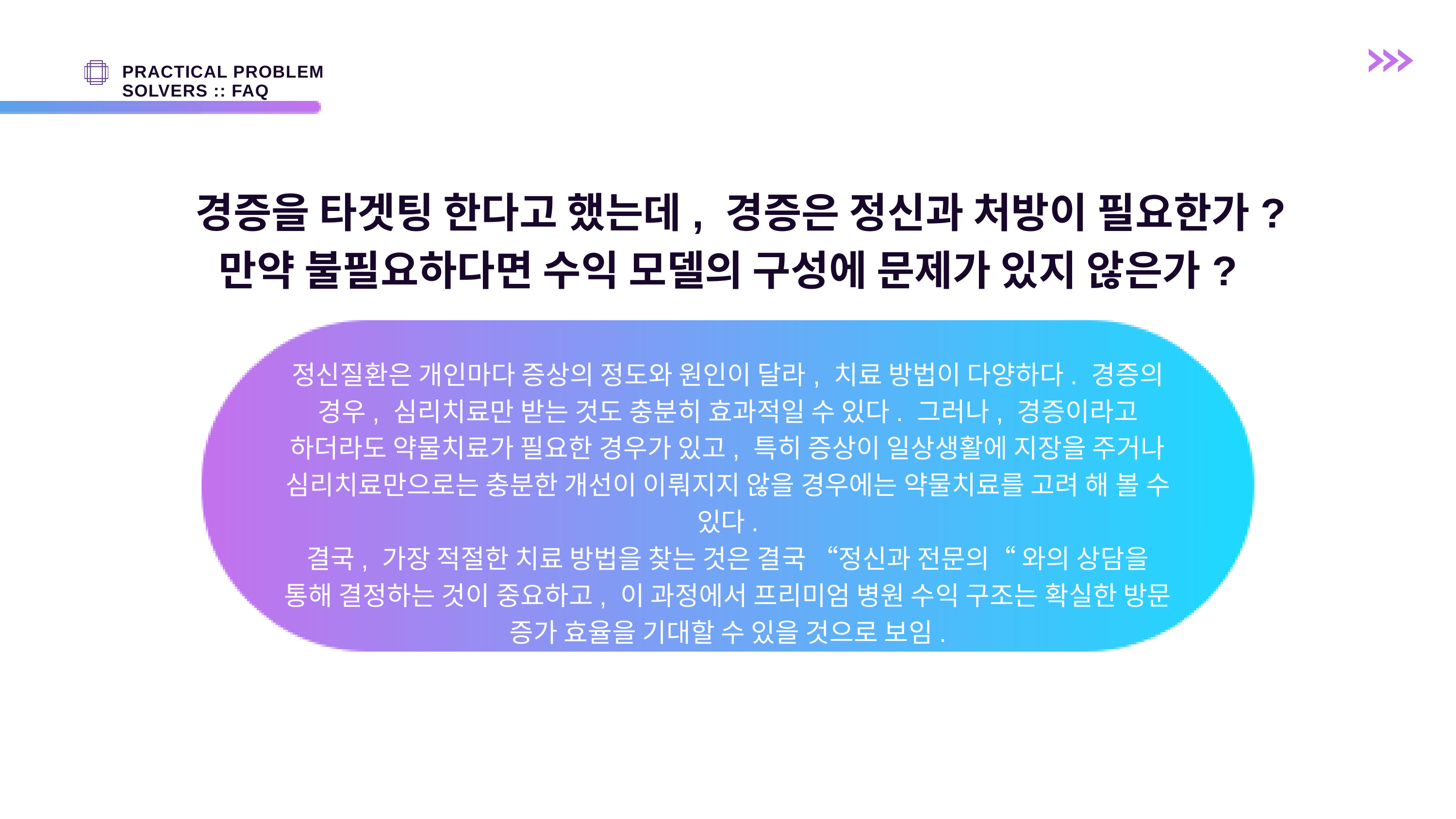

PRACTICAL PROBLEM SOLVERS :: FAQ

경증을 타겟팅 한다고 했는데, 경증은 정신과 처방이 필요한가?
만약 불필요하다면 수익 모델의 구성에 문제가 있지 않은가?

정신질환은 개인마다 증상의 정도와 원인이 달라, 치료 방법이 다양하다. 경증의 경우, 심리치료만 받는 것도 충분히 효과적일 수 있다. 그러나, 경증이라고 하더라도 약물치료가 필요한 경우가 있고, 특히 증상이 일상생활에 지장을 주거나 심리치료만으로는 충분한 개선이 이뤄지지 않을 경우에는 약물치료를 고려 해 볼 수 있다.
결국, 가장 적절한 치료 방법을 찾는 것은 결국 “정신과 전문의“ 와의 상담을 통해 결정하는 것이 중요하고, 이 과정에서 프리미엄 병원 수익 구조는 확실한 방문 증가 효율을 기대할 수 있을 것으로 보임.